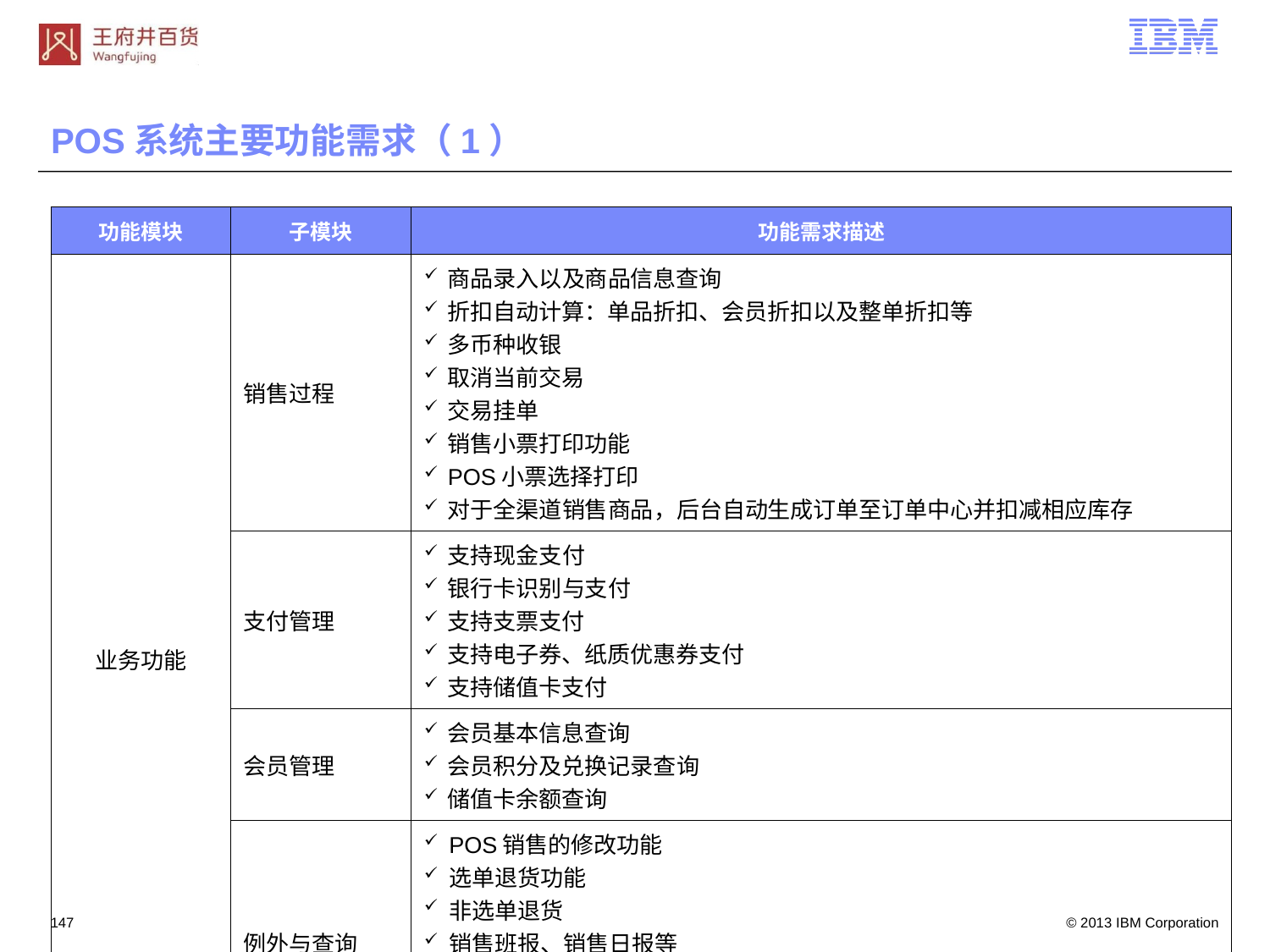

# POS系统主要功能需求（1）
| 功能模块 | 子模块 | 功能需求描述 |
| --- | --- | --- |
| 业务功能 | 销售过程 | 商品录入以及商品信息查询 折扣自动计算：单品折扣、会员折扣以及整单折扣等 多币种收银 取消当前交易 交易挂单 销售小票打印功能 POS小票选择打印 对于全渠道销售商品，后台自动生成订单至订单中心并扣减相应库存 |
|  | 支付管理 | 支持现金支付 银行卡识别与支付 支持支票支付 支持电子券、纸质优惠券支付 支持储值卡支付 |
|  | 会员管理 | 会员基本信息查询 会员积分及兑换记录查询 储值卡余额查询 |
|  | 例外与查询 | POS销售的修改功能 选单退货功能 非选单退货 销售班报、销售日报等 收银员统计与打印 柜组统计与打印 商品促销信息查询 |
147